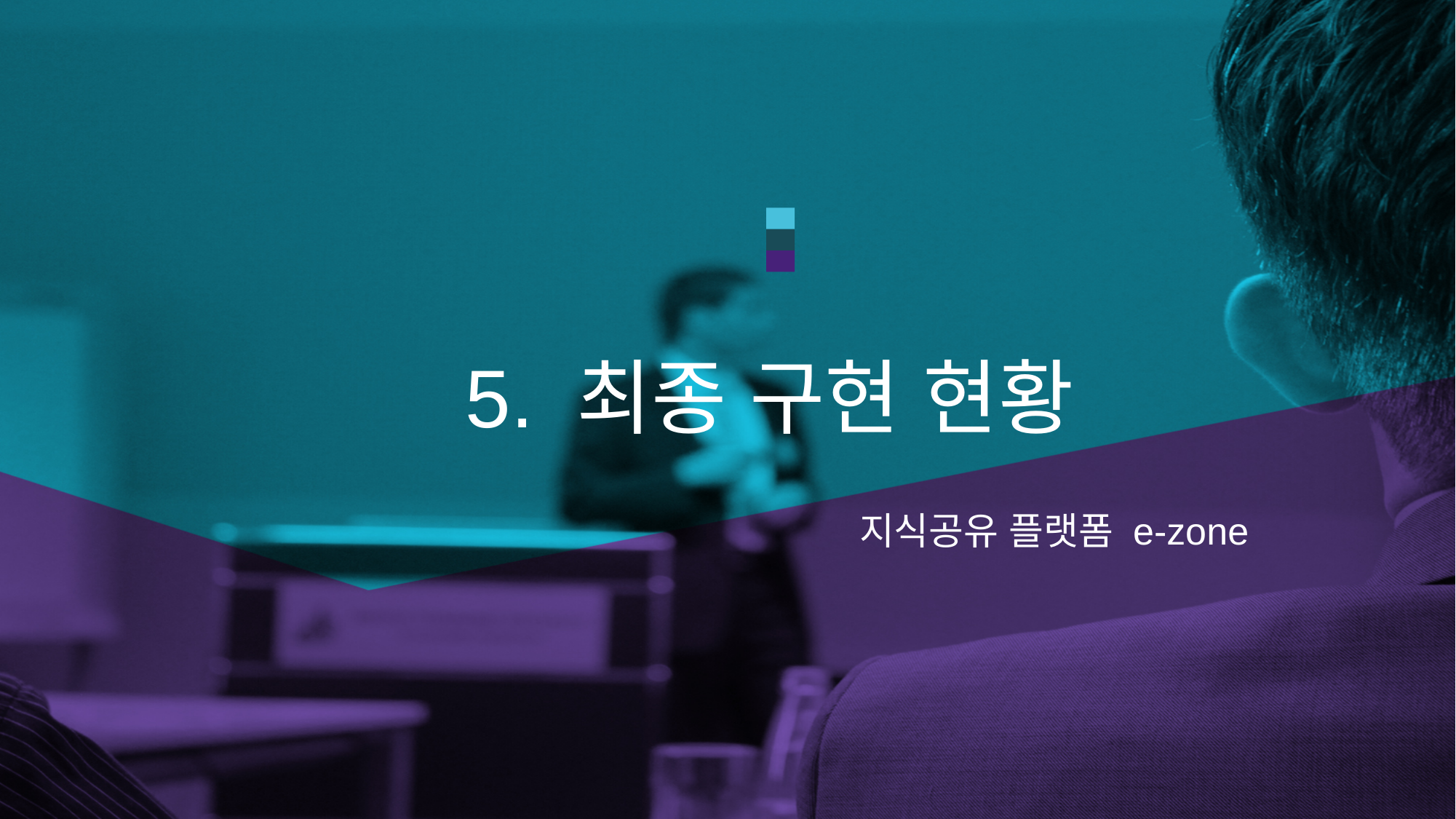

# 5. 최종 구현 현황
지식공유 플랫폼 e-zone